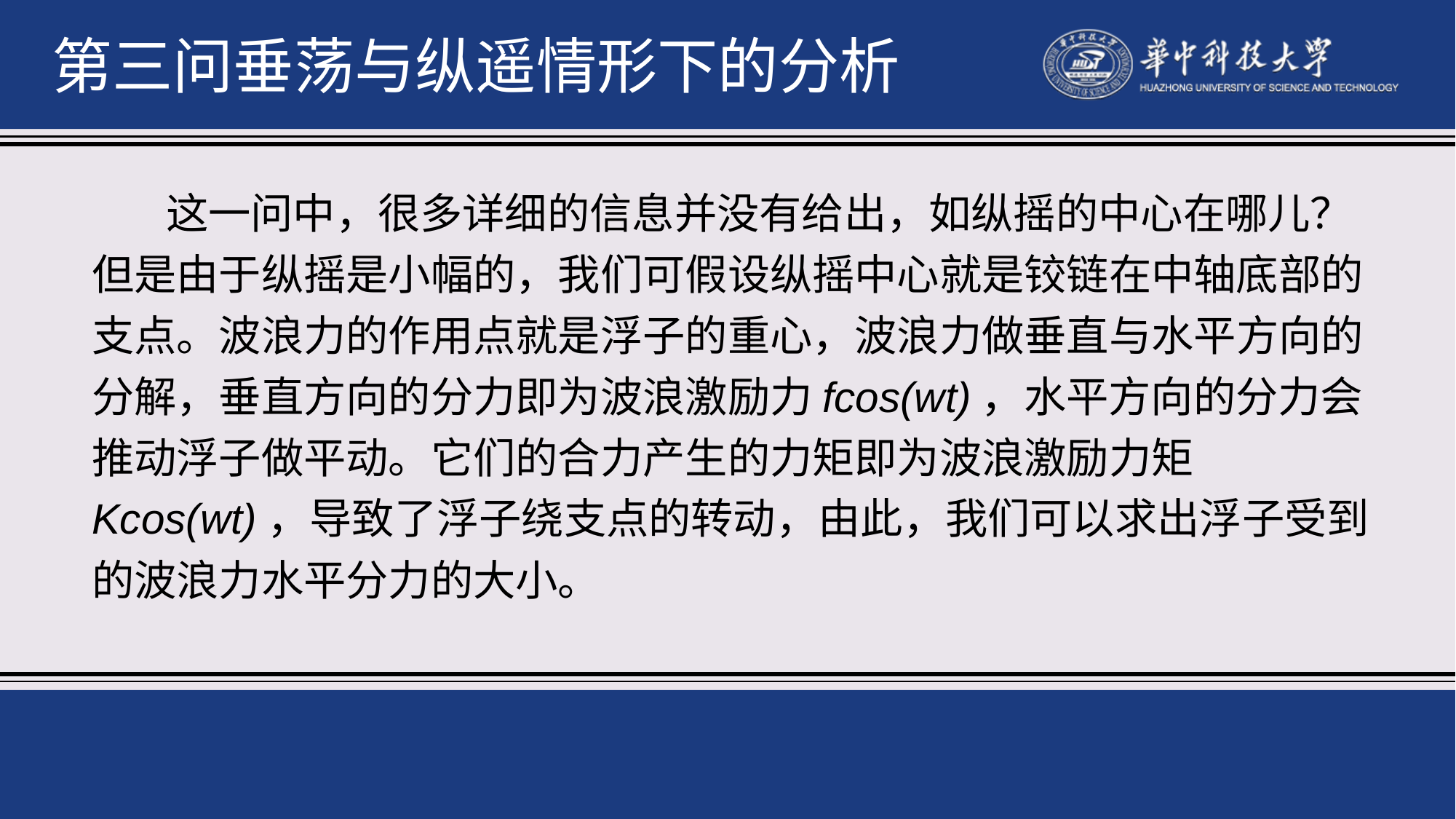

第三问垂荡与纵遥情形下的分析
 这一问中，很多详细的信息并没有给出，如纵摇的中心在哪儿？但是由于纵摇是小幅的，我们可假设纵摇中心就是铰链在中轴底部的支点。波浪力的作用点就是浮子的重心，波浪力做垂直与水平方向的分解，垂直方向的分力即为波浪激励力fcos(wt)，水平方向的分力会推动浮子做平动。它们的合力产生的力矩即为波浪激励力矩Kcos(wt)，导致了浮子绕支点的转动，由此，我们可以求出浮子受到的波浪力水平分力的大小。